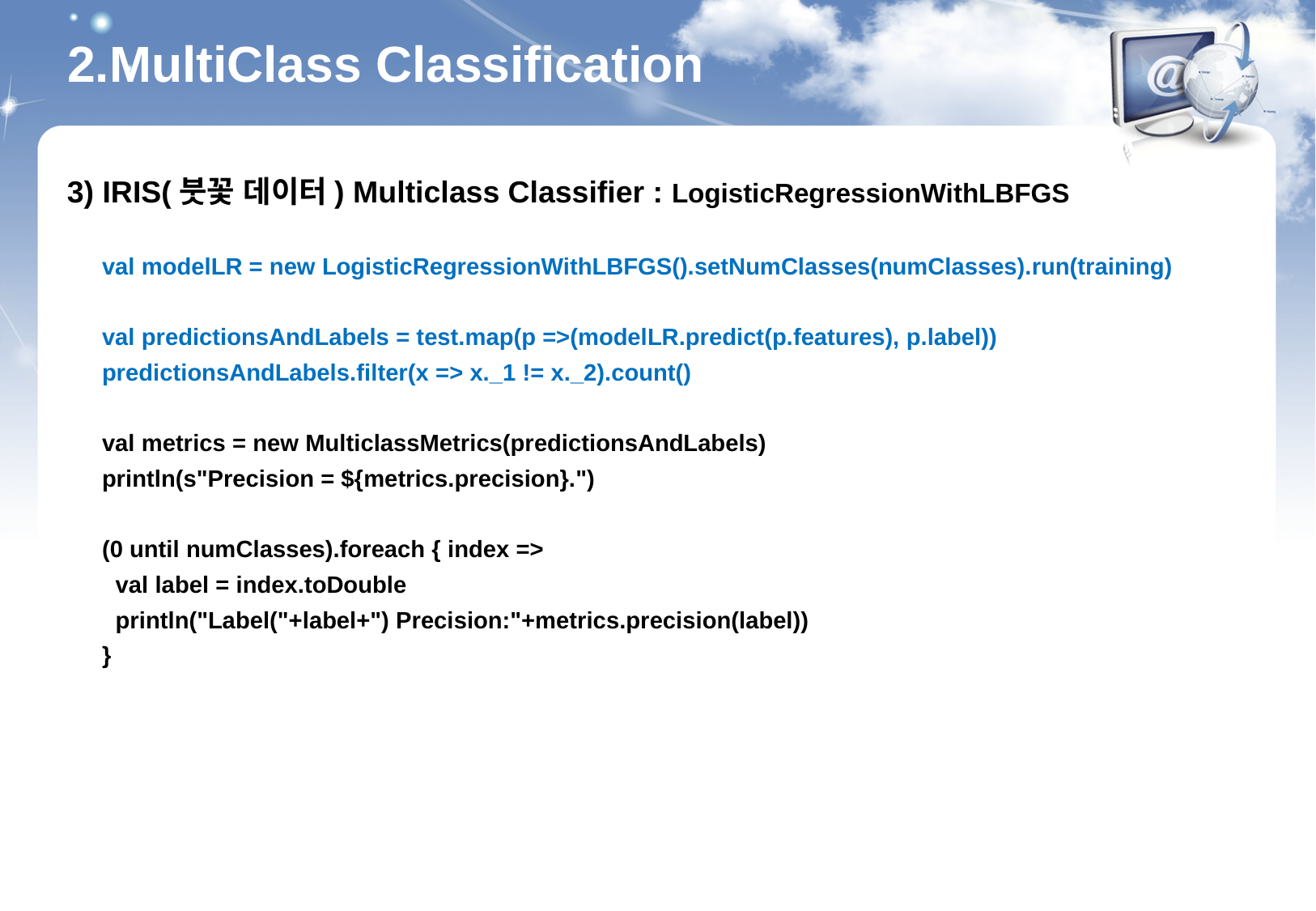

2.MultiClass Classification
3) IRIS(붓꽃 데이터) Multiclass Classifier : LogisticRegressionWithLBFGS

val modelLR = new LogisticRegressionWithLBFGS().setNumClasses(numClasses).run(training)

val predictionsAndLabels = test.map(p =>(modelLR.predict(p.features), p.label))
predictionsAndLabels.filter(x => x._1 != x._2).count()

val metrics = new MulticlassMetrics(predictionsAndLabels)
println(s"Precision = ${metrics.precision}.")

(0 until numClasses).foreach { index =>
  val label = index.toDouble
  println("Label("+label+") Precision:"+metrics.precision(label))
}